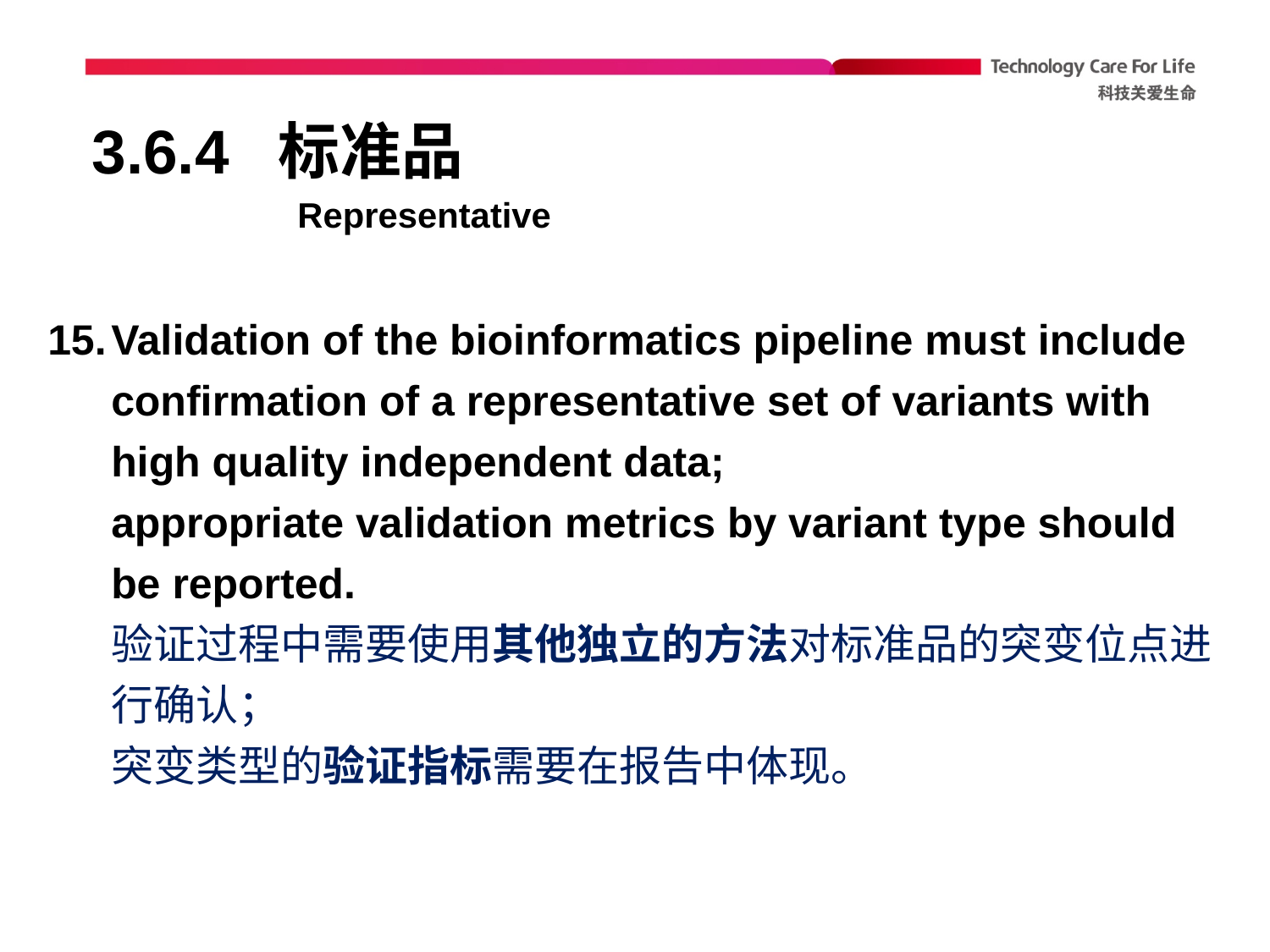

# 3.6.4  标准品
Representative
Validation of the bioinformatics pipeline must include confirmation of a representative set of variants with high quality independent data;
appropriate validation metrics by variant type should be reported.
验证过程中需要使用其他独立的方法对标准品的突变位点进行确认；
突变类型的验证指标需要在报告中体现。